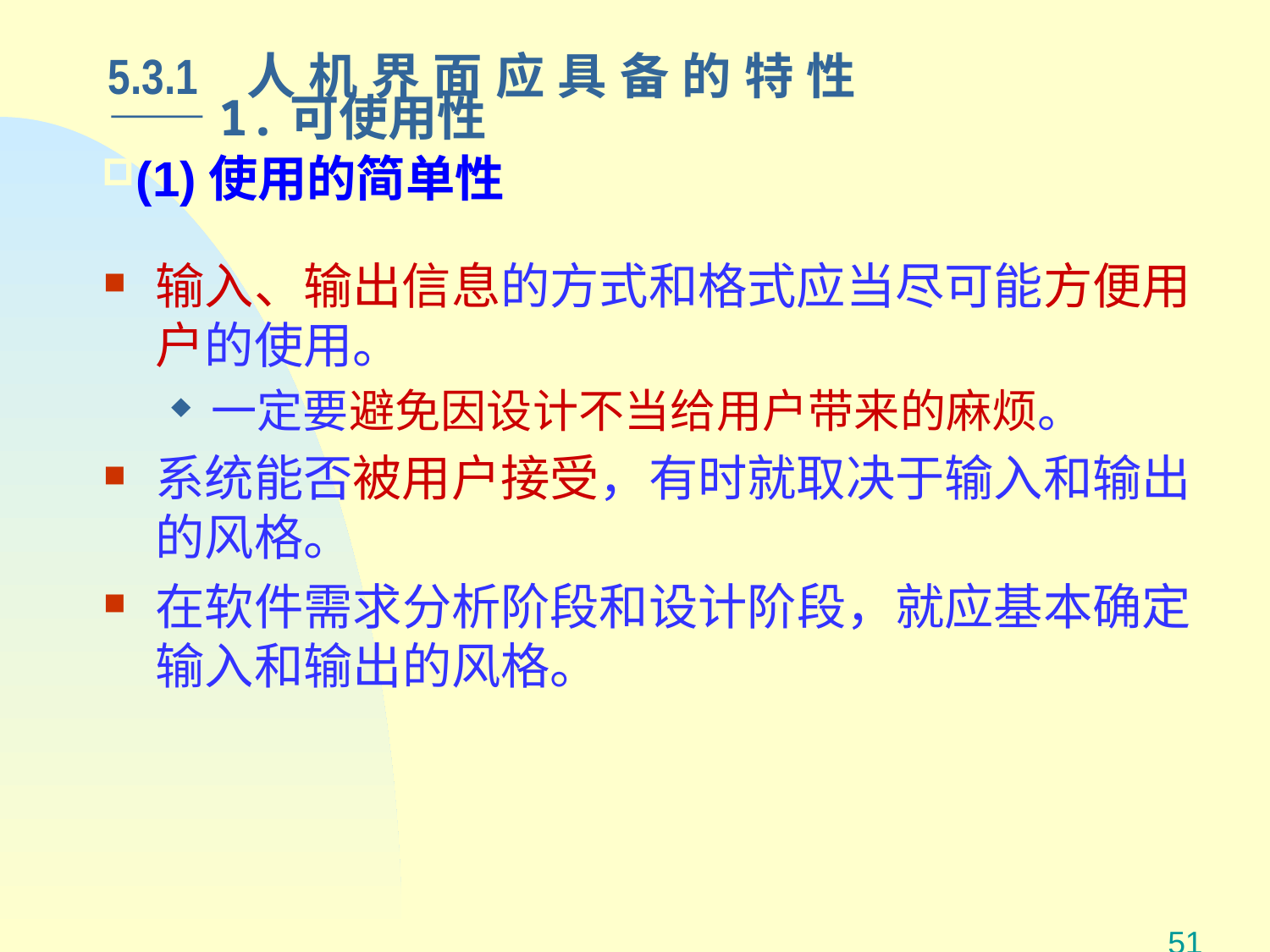

# 5.3.1 人机界面应具备的特性 ——1.可使用性
(1)使用的简单性
输入、输出信息的方式和格式应当尽可能方便用户的使用。
一定要避免因设计不当给用户带来的麻烦。
系统能否被用户接受，有时就取决于输入和输出的风格。
在软件需求分析阶段和设计阶段，就应基本确定输入和输出的风格。

51